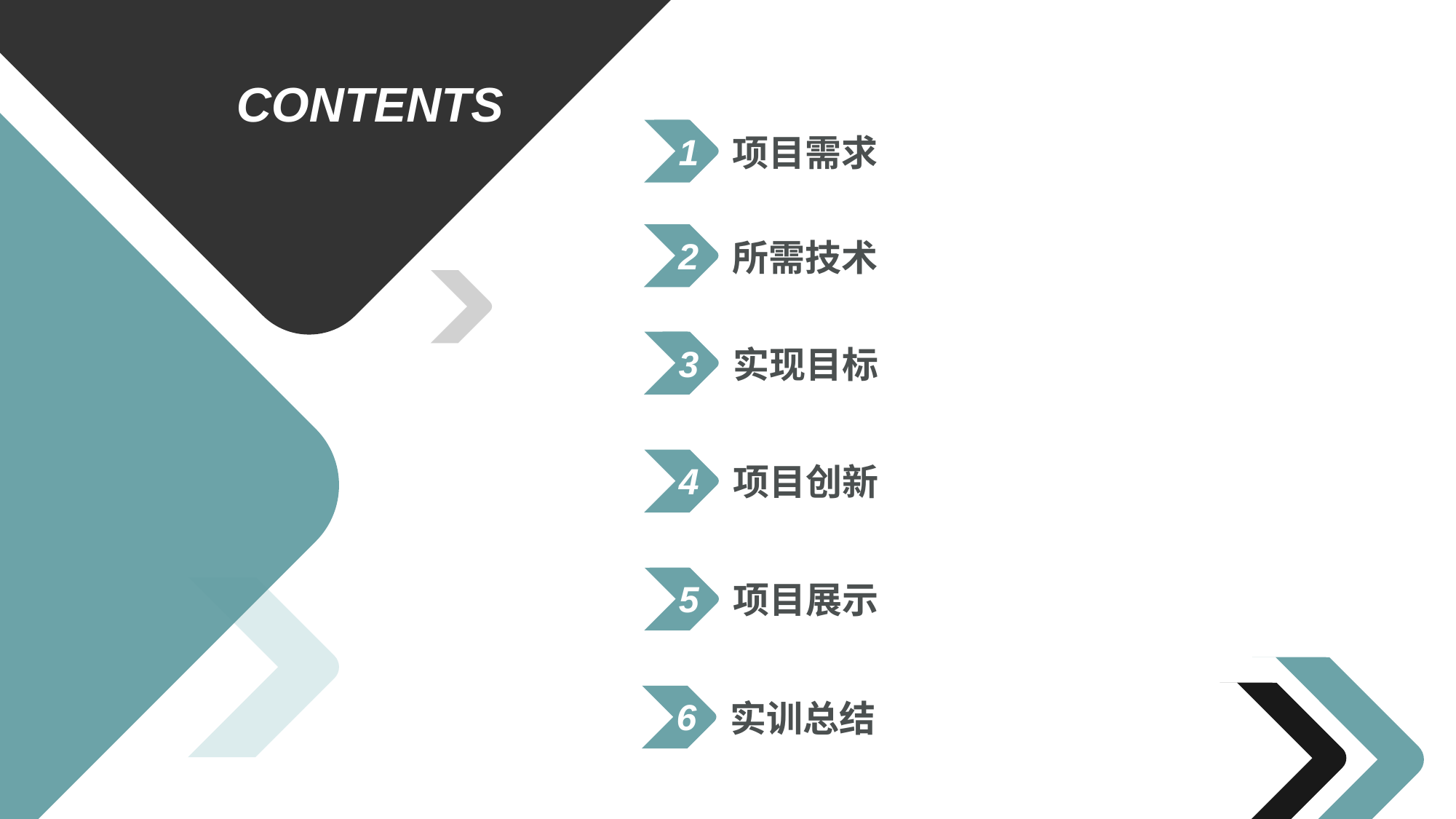

CONTENTS

1
项目需求

2
所需技术

3
实现目标

4
项目创新

5
项目展示

6
实训总结